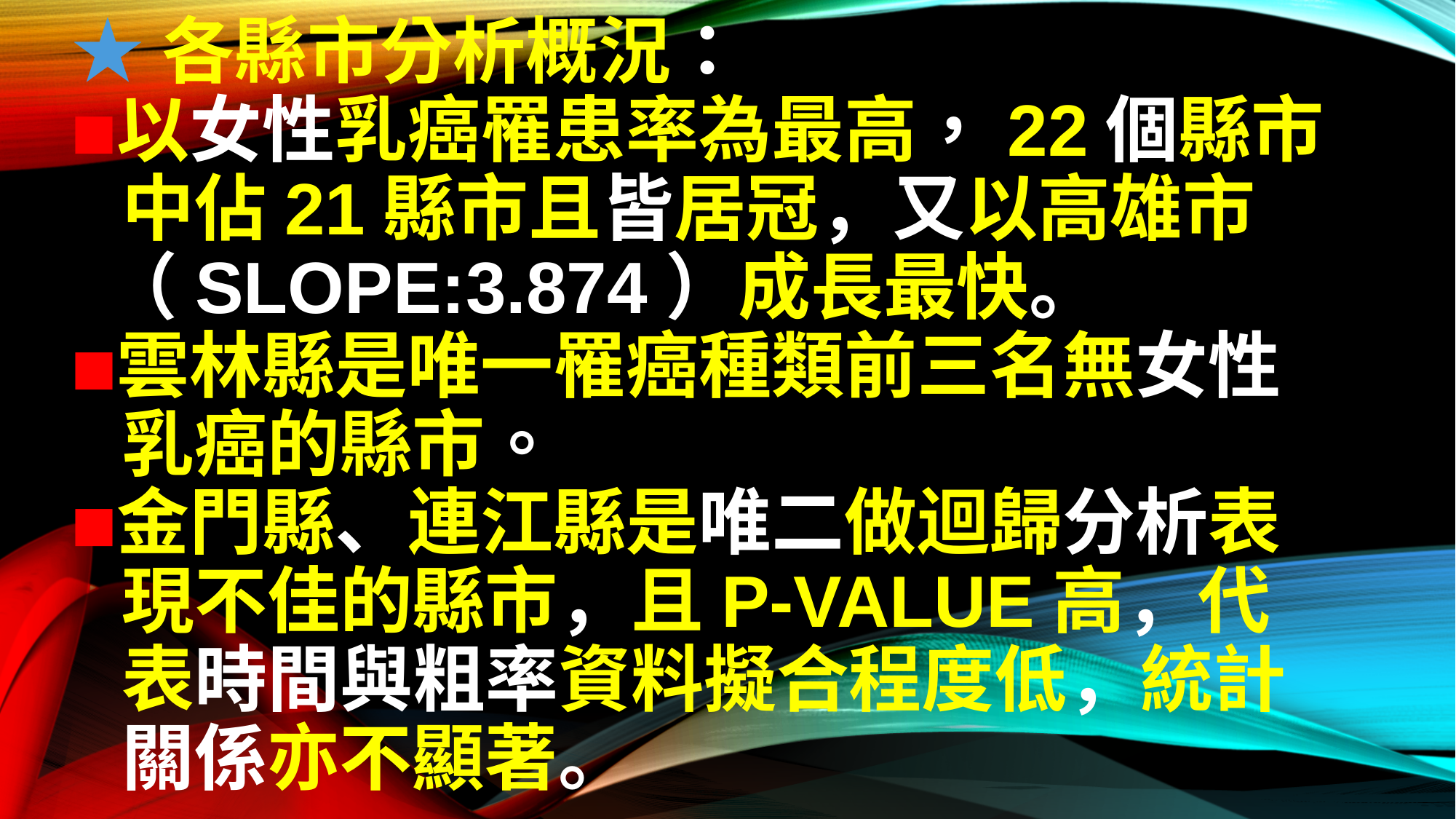

# ★各縣市分析概況： ◼︎以女性乳癌罹患率為最高，22個縣市 中佔21縣市且皆居冠，又以高雄市 （Slope:3.874）成長最快。 ◼︎雲林縣是唯一罹癌種類前三名無女性 乳癌的縣市。 ◼︎金門縣、連江縣是唯二做迴歸分析表 現不佳的縣市，且P-value高，代 表時間與粗率資料擬合程度低，統計 關係亦不顯著。